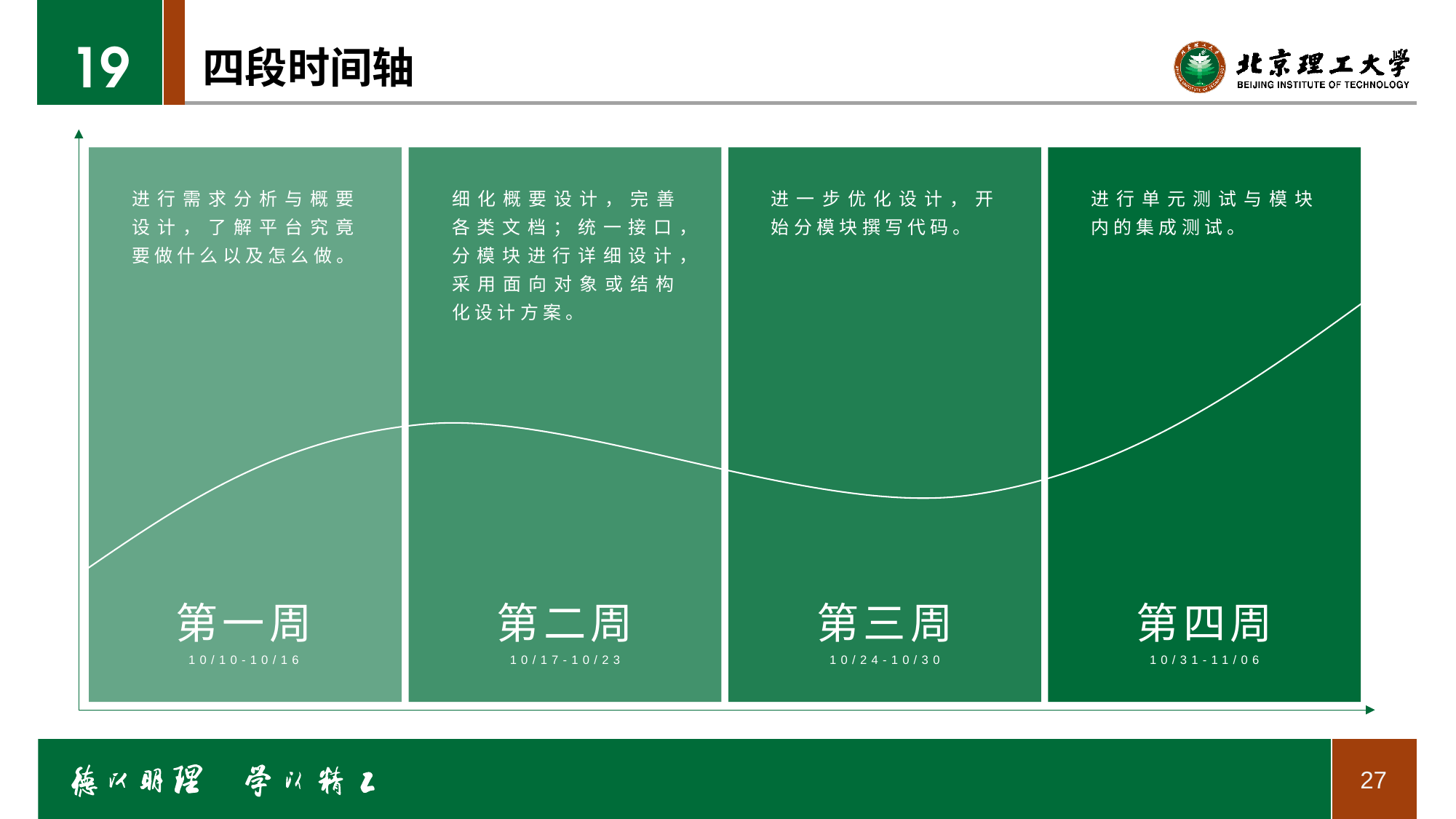

19
# 四段时间轴

进行需求分析与概要设计，了解平台究竟要做什么以及怎么做。
细化概要设计，完善各类文档；统一接口，分模块进行详细设计，采用面向对象或结构化设计方案。
进一步优化设计，开始分模块撰写代码。
进行单元测试与模块内的集成测试。

第一周
10/10-10/16
第二周
10/17-10/23
第三周
10/24-10/30
第四周
10/31-11/06